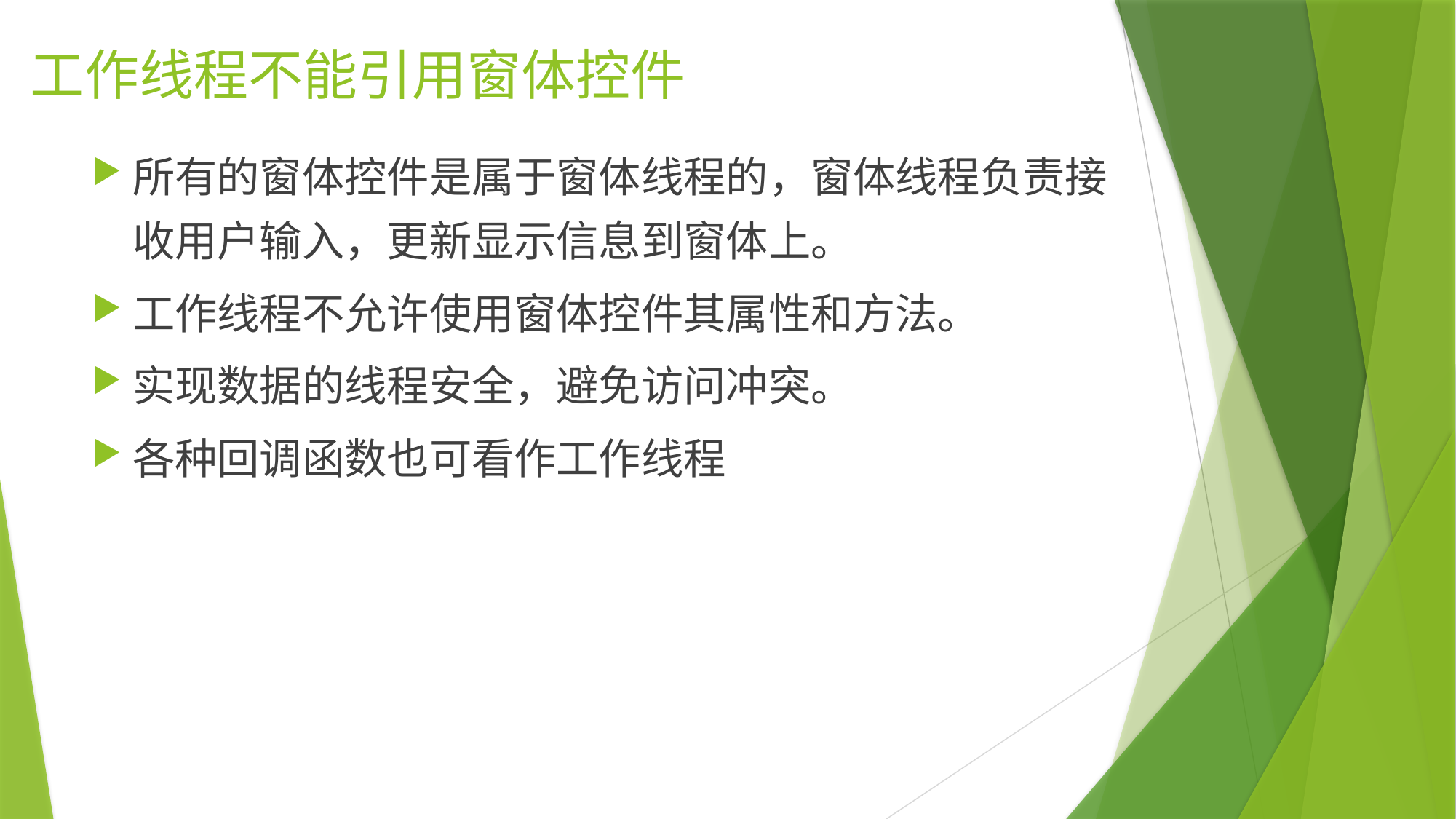

# 工作线程不能引用窗体控件
所有的窗体控件是属于窗体线程的，窗体线程负责接收用户输入，更新显示信息到窗体上。
工作线程不允许使用窗体控件其属性和方法。
实现数据的线程安全，避免访问冲突。
各种回调函数也可看作工作线程